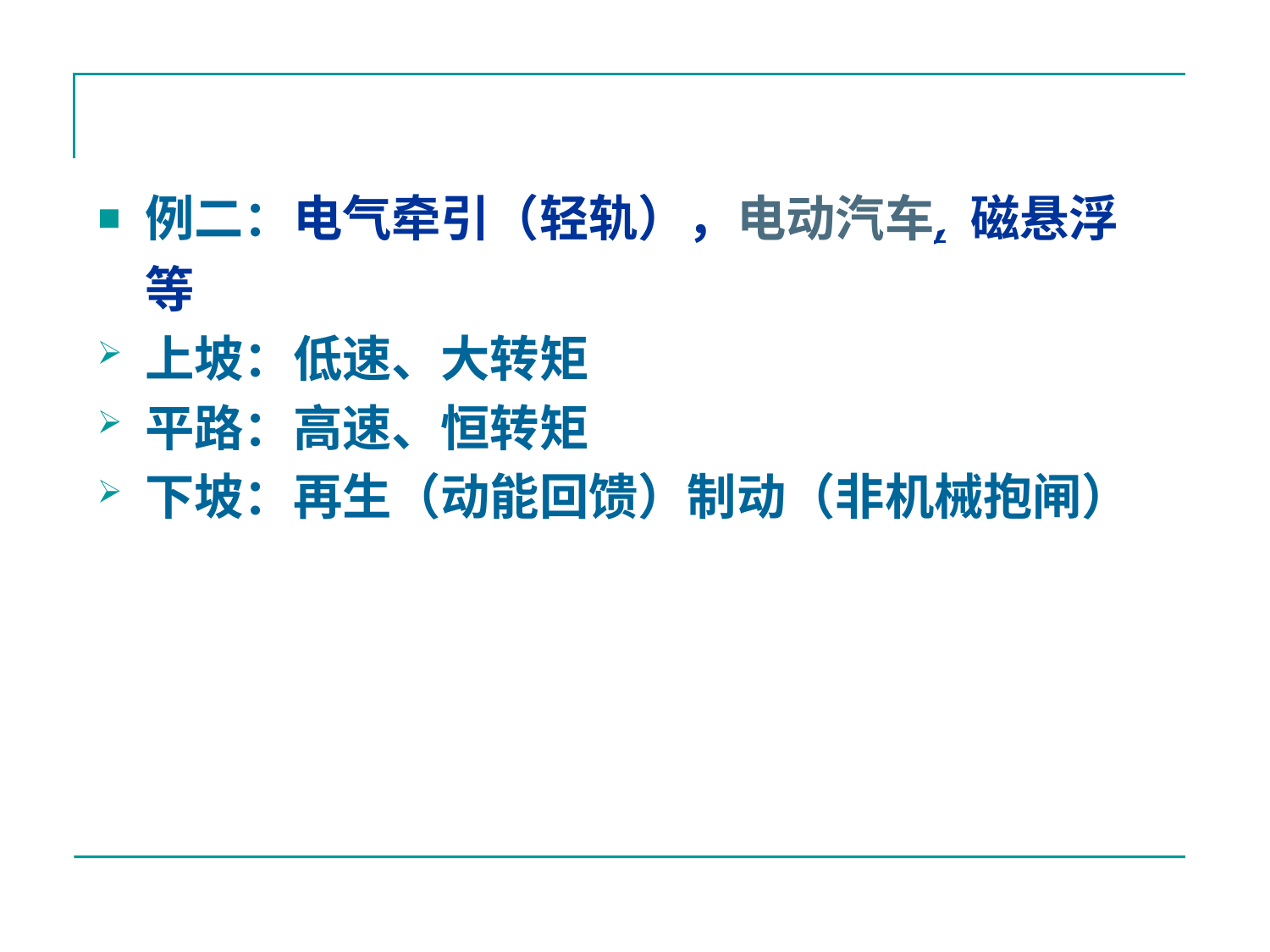

#
例二：电气牵引（轻轨），电动汽车, 磁悬浮等
上坡：低速、大转矩
平路：高速、恒转矩
下坡：再生（动能回馈）制动（非机械抱闸）